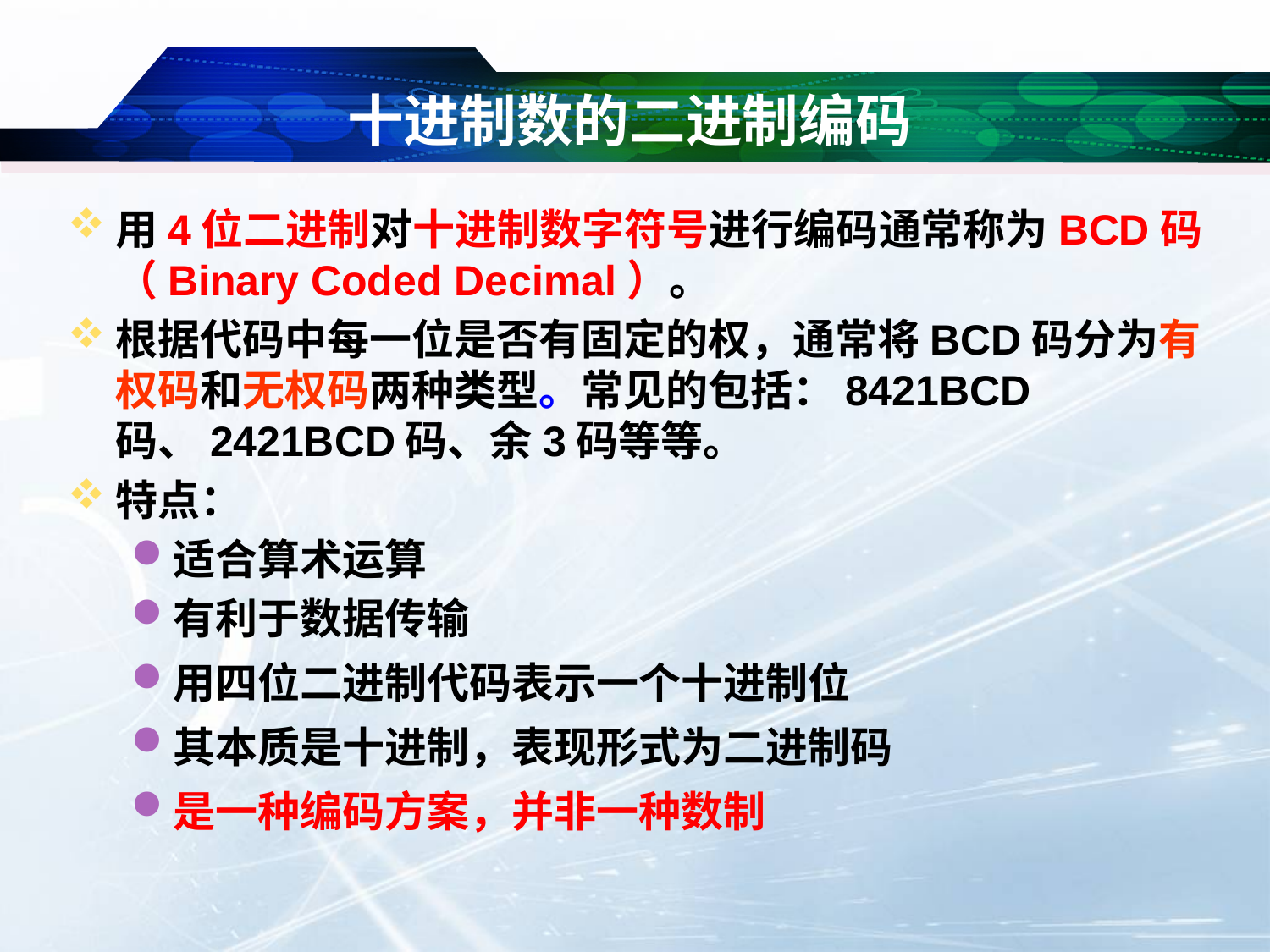

# 十进制数的二进制编码
用4位二进制对十进制数字符号进行编码通常称为BCD码（Binary Coded Decimal）。
根据代码中每一位是否有固定的权，通常将BCD码分为有权码和无权码两种类型。常见的包括：8421BCD码、2421BCD码、余3码等等。
特点：
适合算术运算
有利于数据传输
用四位二进制代码表示一个十进制位
其本质是十进制，表现形式为二进制码
是一种编码方案，并非一种数制